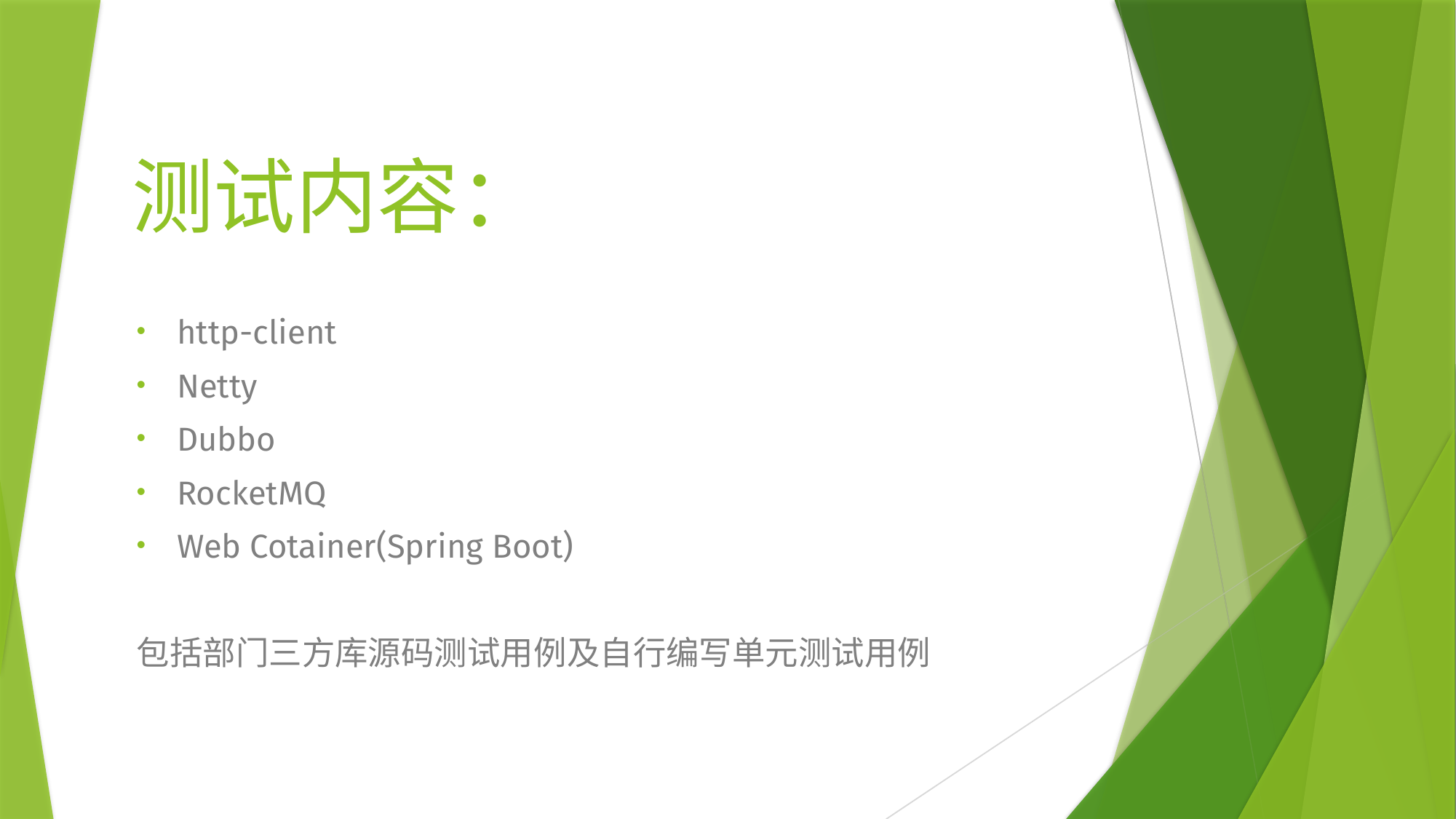

# 测试内容：
http-client
Netty
Dubbo
RocketMQ
Web Cotainer(Spring Boot)

包括部门三方库源码测试用例及自行编写单元测试用例